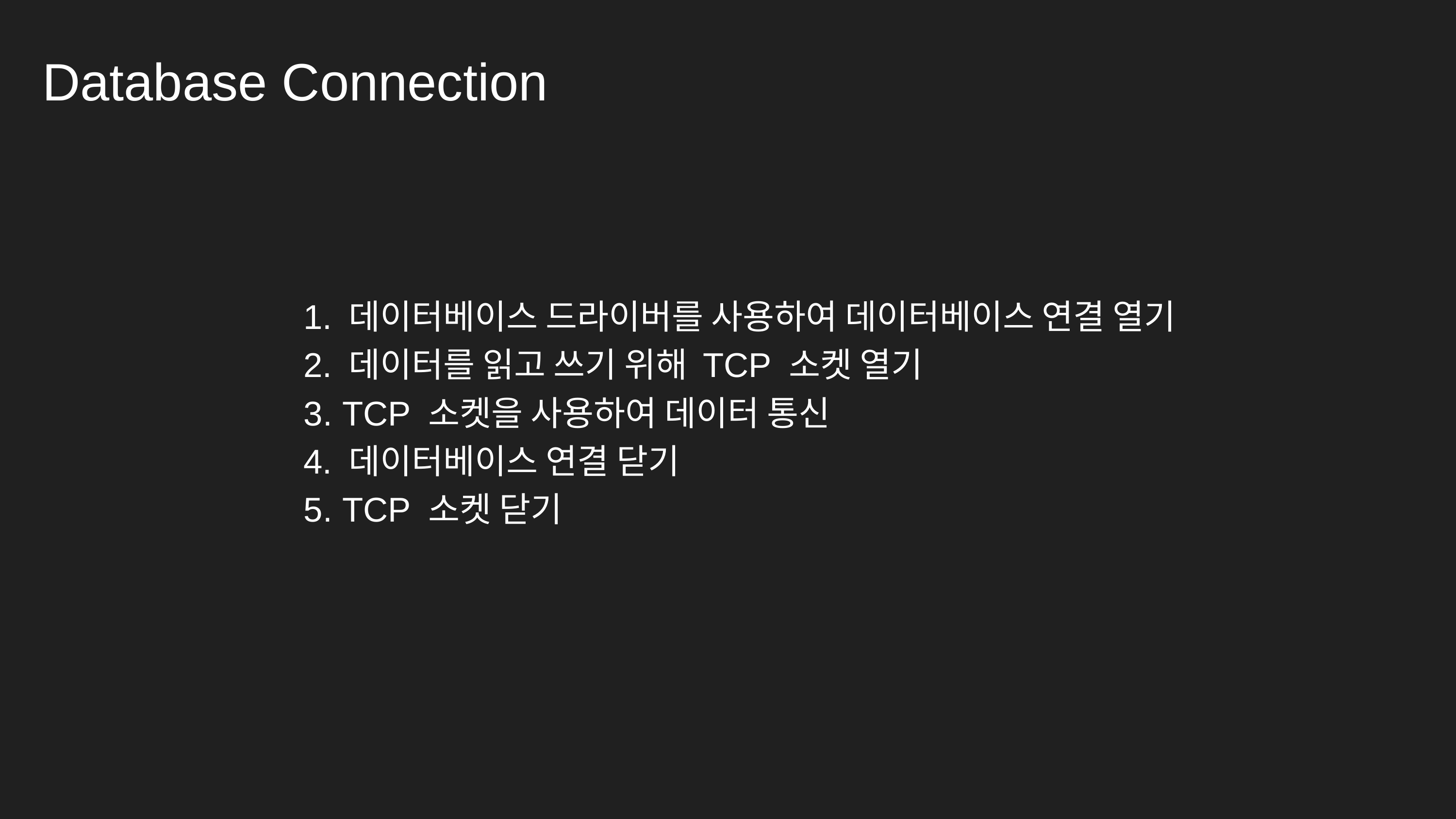

Database Connection
 데이터베이스 드라이버를 사용하여 데이터베이스 연결 열기
 데이터를 읽고 쓰기 위해 TCP 소켓 열기
 TCP 소켓을 사용하여 데이터 통신
 데이터베이스 연결 닫기
 TCP 소켓 닫기